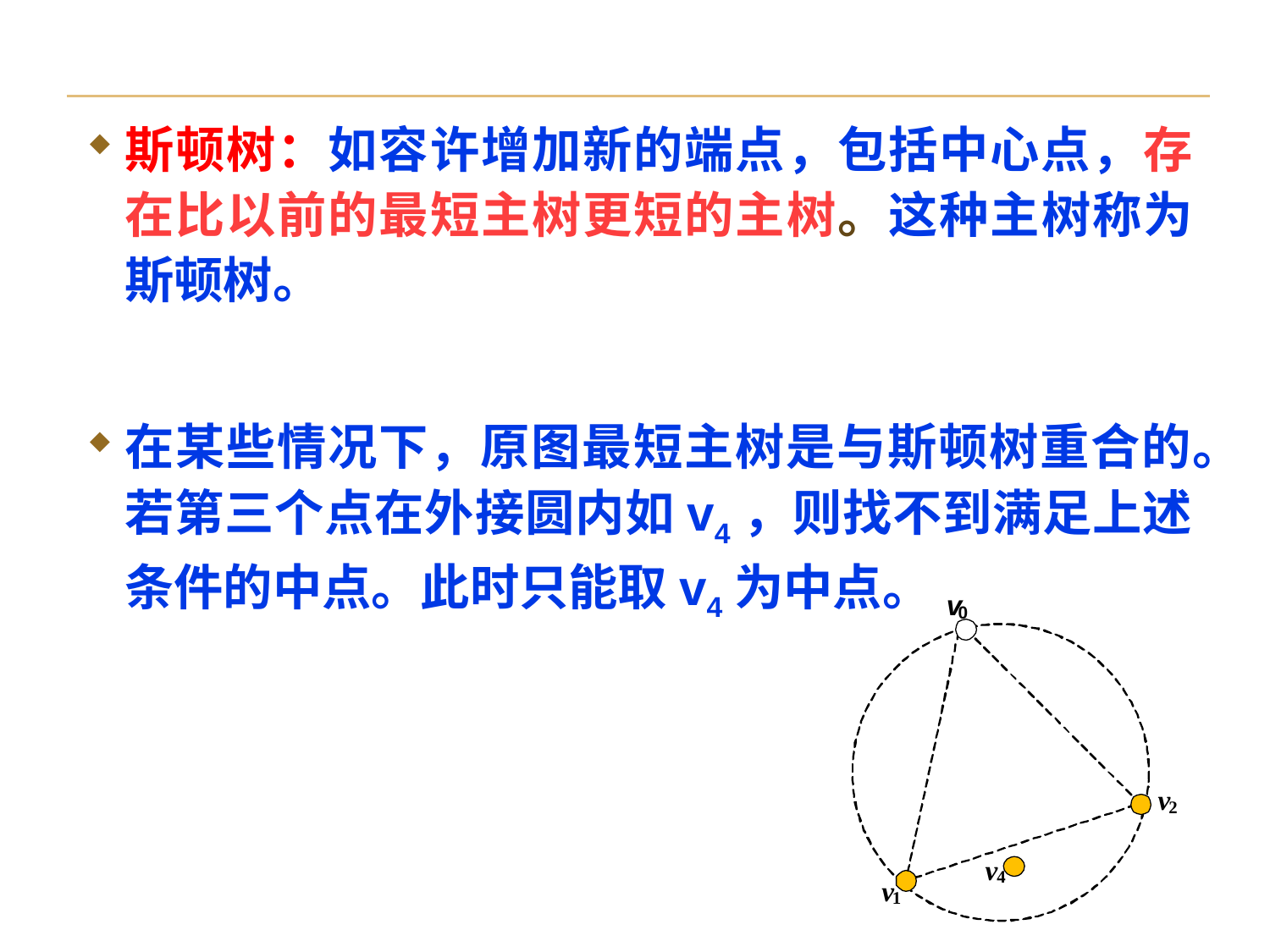

#
斯顿树：如容许增加新的端点，包括中心点，存在比以前的最短主树更短的主树。这种主树称为斯顿树。

在某些情况下，原图最短主树是与斯顿树重合的。若第三个点在外接圆内如v4，则找不到满足上述条件的中点。此时只能取v4为中点。

v
0

v

2

v

4

v
1